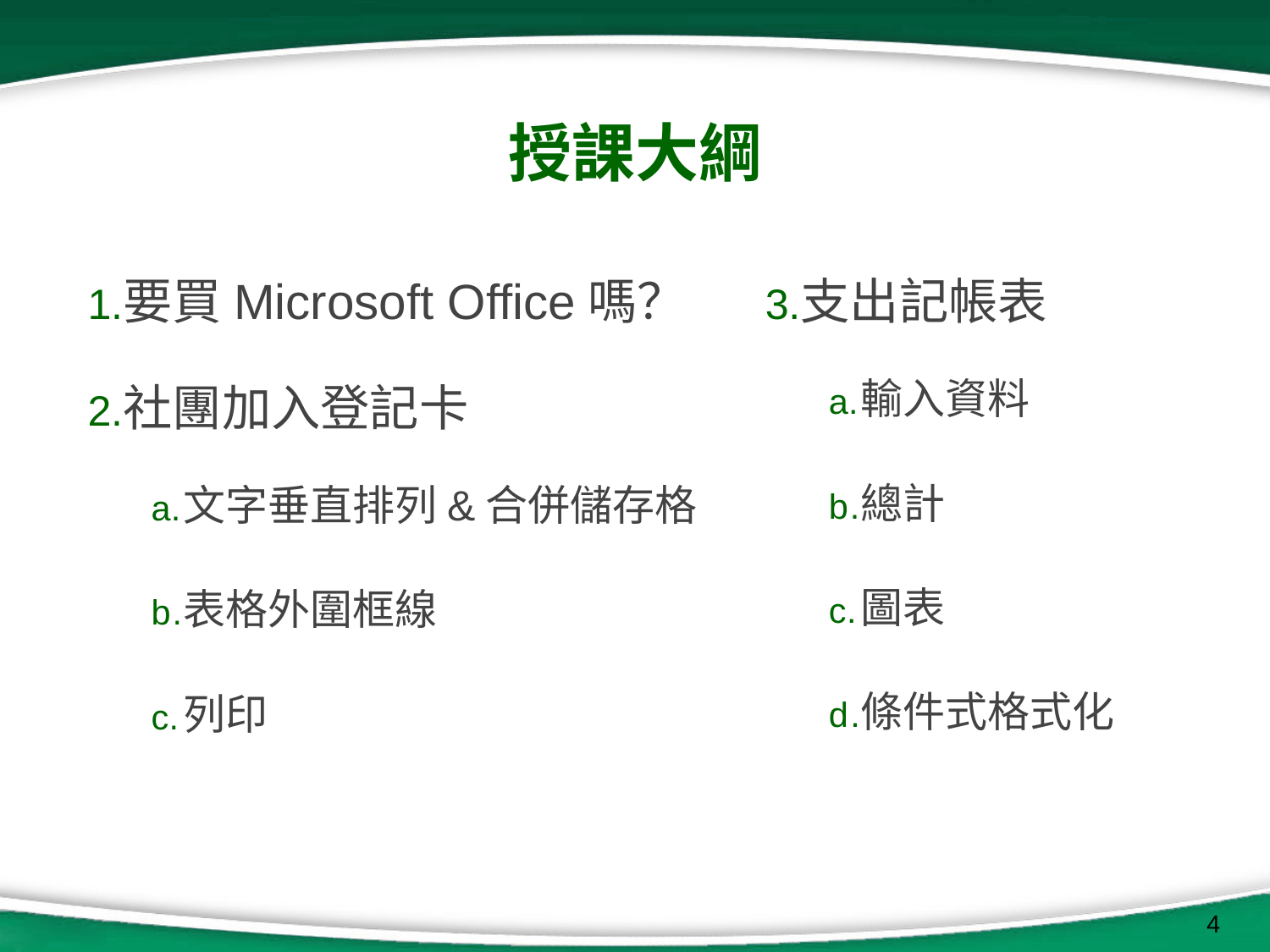

# 授課大綱
要買Microsoft Office嗎？
社團加入登記卡
文字垂直排列&合併儲存格
表格外圍框線
列印
支出記帳表
輸入資料
總計
圖表
條件式格式化
4